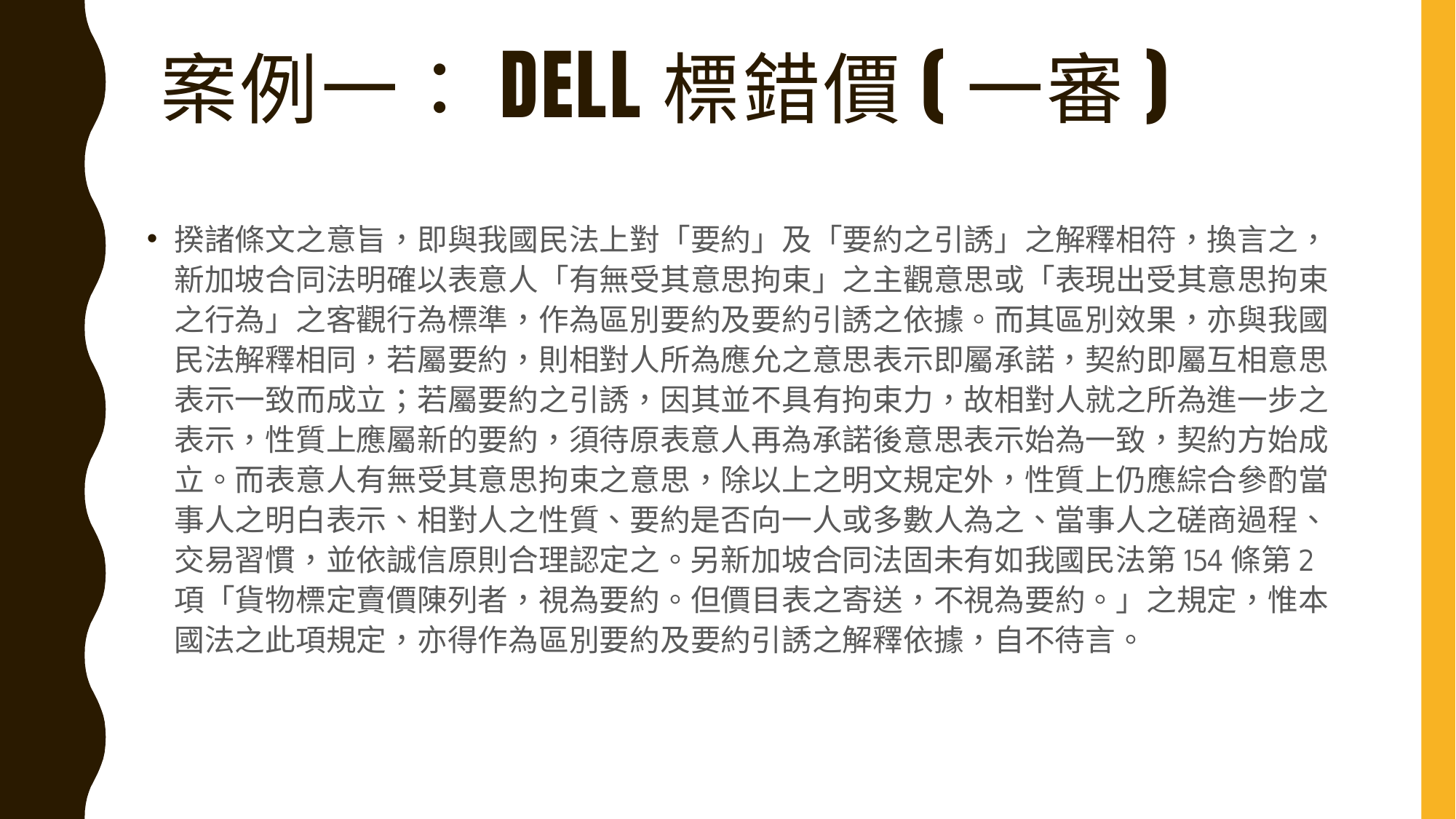

# 案例一：dell標錯價(一審)
揆諸條文之意旨，即與我國民法上對「要約」及「要約之引誘」之解釋相符，換言之，新加坡合同法明確以表意人「有無受其意思拘束」之主觀意思或「表現出受其意思拘束之行為」之客觀行為標準，作為區別要約及要約引誘之依據。而其區別效果，亦與我國民法解釋相同，若屬要約，則相對人所為應允之意思表示即屬承諾，契約即屬互相意思表示一致而成立；若屬要約之引誘，因其並不具有拘束力，故相對人就之所為進一步之表示，性質上應屬新的要約，須待原表意人再為承諾後意思表示始為一致，契約方始成立。而表意人有無受其意思拘束之意思，除以上之明文規定外，性質上仍應綜合參酌當事人之明白表示、相對人之性質、要約是否向一人或多數人為之、當事人之磋商過程、交易習慣，並依誠信原則合理認定之。另新加坡合同法固未有如我國民法第154條第2項「貨物標定賣價陳列者，視為要約。但價目表之寄送，不視為要約。」之規定，惟本國法之此項規定，亦得作為區別要約及要約引誘之解釋依據，自不待言。